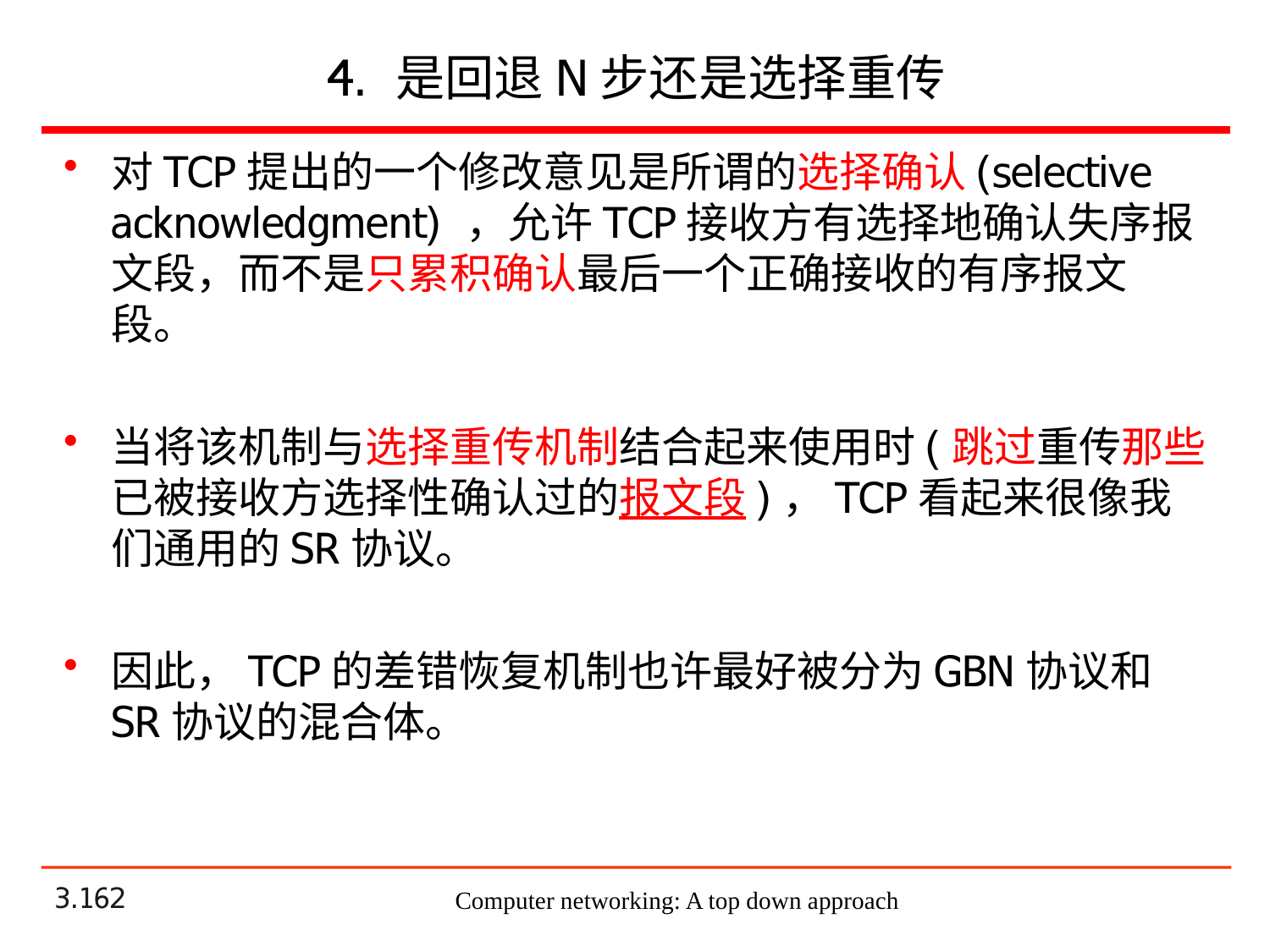

# 4. 是回退N步还是选择重传
对TCP提出的一个修改意见是所谓的选择确认(selective acknowledgment) ，允许TCP接收方有选择地确认失序报文段，而不是只累积确认最后一个正确接收的有序报文段。

当将该机制与选择重传机制结合起来使用时(跳过重传那些已被接收方选择性确认过的报文段)，TCP看起来很像我们通用的SR协议。

因此，TCP的差错恢复机制也许最好被分为GBN协议和SR协议的混合体。
Computer networking: A top down approach